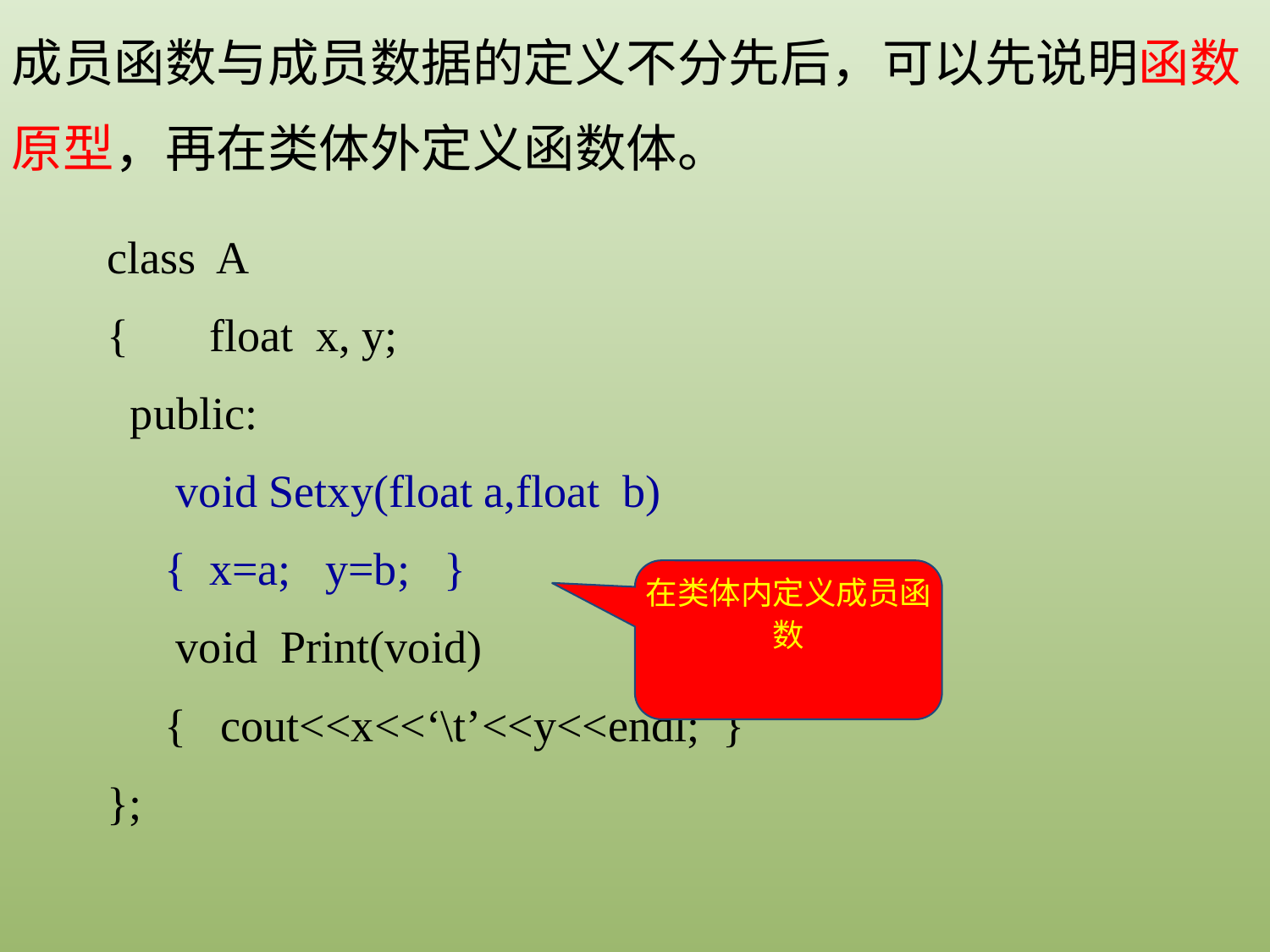

成员函数与成员数据的定义不分先后，可以先说明函数原型，再在类体外定义函数体。
class  A
{       float  x, y;
  public:
      void Setxy(float a,float  b)
     {  x=a;   y=b;   }
      void  Print(void)
     {   cout<<x<<‘\t’<<y<<endl;  }
};
在类体内定义成员函数
604